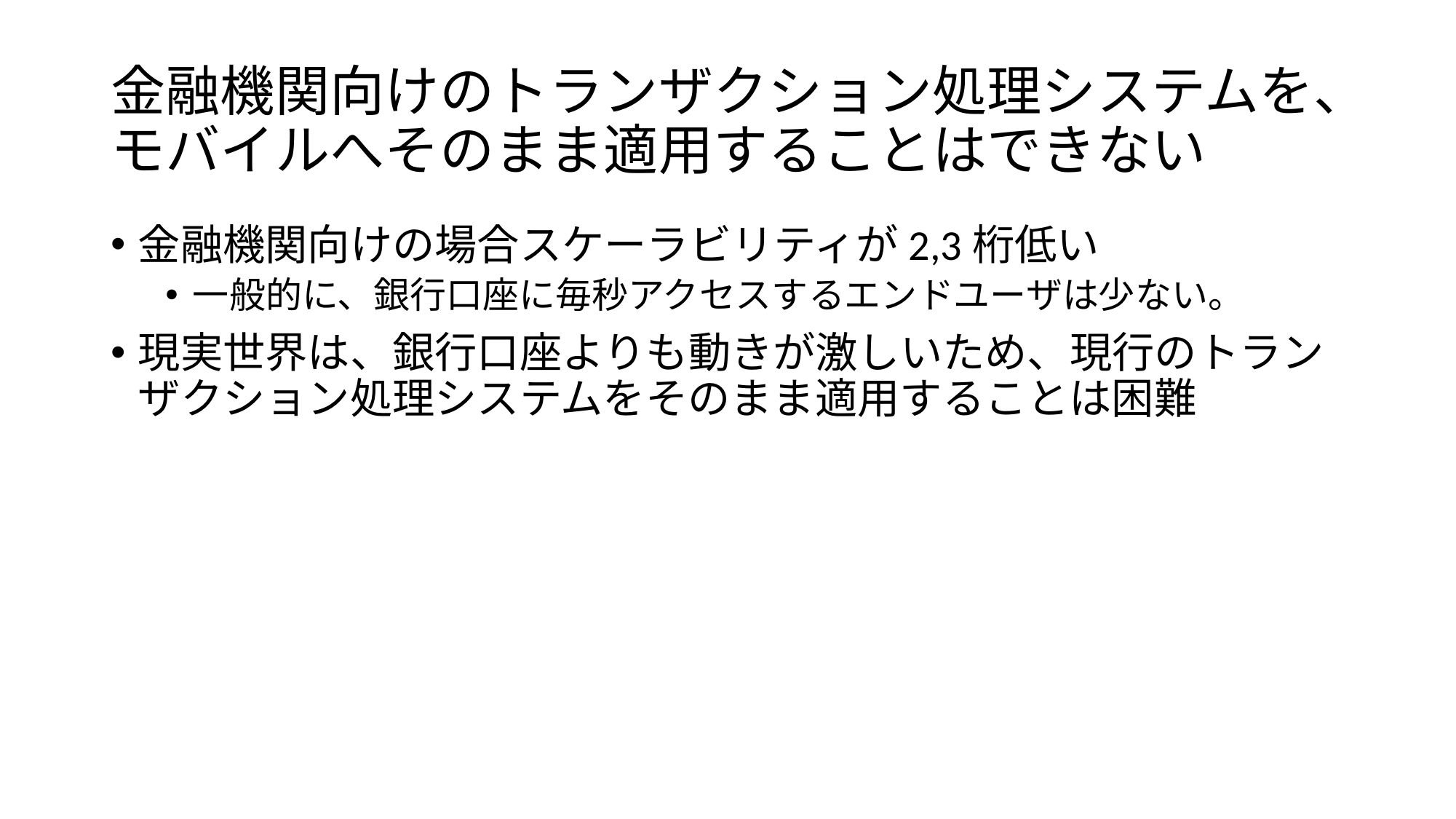

# 金融機関向けのトランザクション処理システムを、モバイルへそのまま適用することはできない
金融機関向けの場合スケーラビリティが2,3桁低い
一般的に、銀行口座に毎秒アクセスするエンドユーザは少ない。
現実世界は、銀行口座よりも動きが激しいため、現行のトランザクション処理システムをそのまま適用することは困難